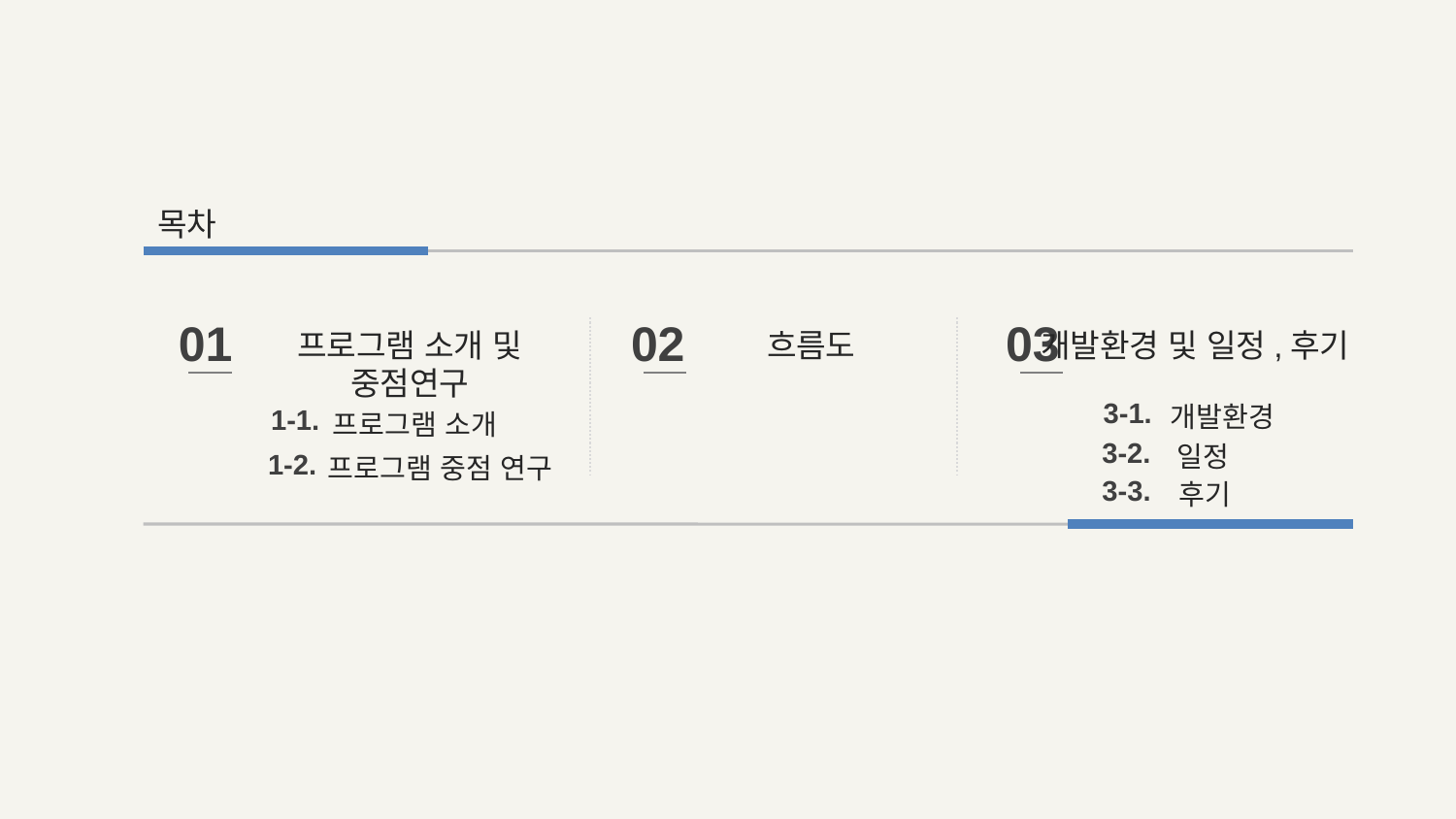

목차
01
02
03
흐름도
개발환경 및 일정,후기
프로그램 소개 및 중점연구
3-1.
개발환경
1-1.
프로그램 소개
3-2.
일정
1-2.
프로그램 중점 연구
3-3.
후기